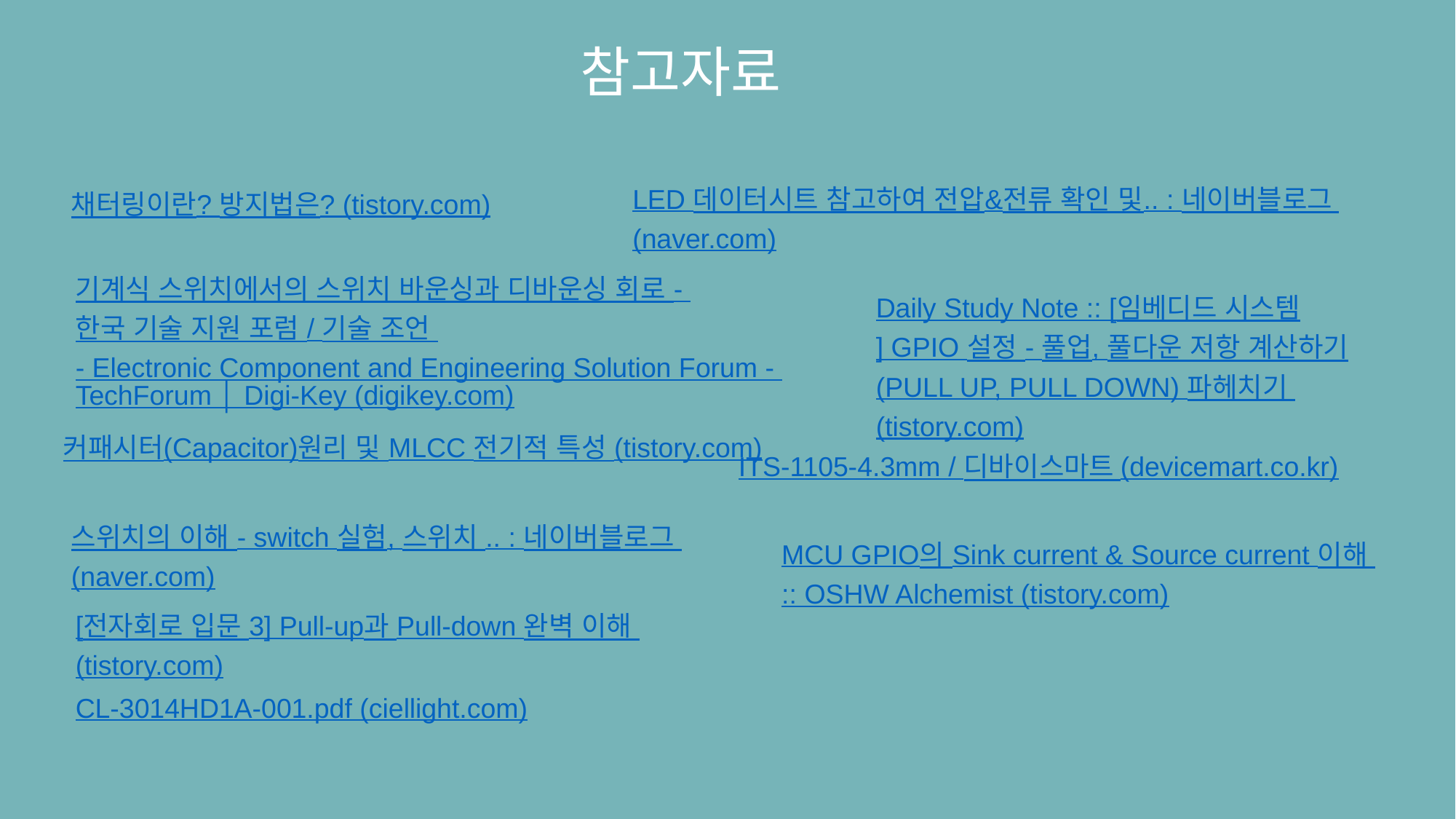

참고자료
LED 데이터시트 참고하여 전압&전류 확인 및.. : 네이버블로그 (naver.com)
채터링이란? 방지법은? (tistory.com)
기계식 스위치에서의 스위치 바운싱과 디바운싱 회로 - 한국 기술 지원 포럼 / 기술 조언 - Electronic Component and Engineering Solution Forum - TechForum │ Digi-Key (digikey.com)
Daily Study Note :: [임베디드 시스템] GPIO 설정 - 풀업, 풀다운 저항 계산하기(PULL UP, PULL DOWN) 파헤치기 (tistory.com)
커패시터(Capacitor)원리 및 MLCC 전기적 특성 (tistory.com)
ITS-1105-4.3mm / 디바이스마트 (devicemart.co.kr)
스위치의 이해 - switch 실험, 스위치 .. : 네이버블로그 (naver.com)
MCU GPIO의 Sink current & Source current 이해 :: OSHW Alchemist (tistory.com)
[전자회로 입문 3] Pull-up과 Pull-down 완벽 이해 (tistory.com)
CL-3014HD1A-001.pdf (ciellight.com)